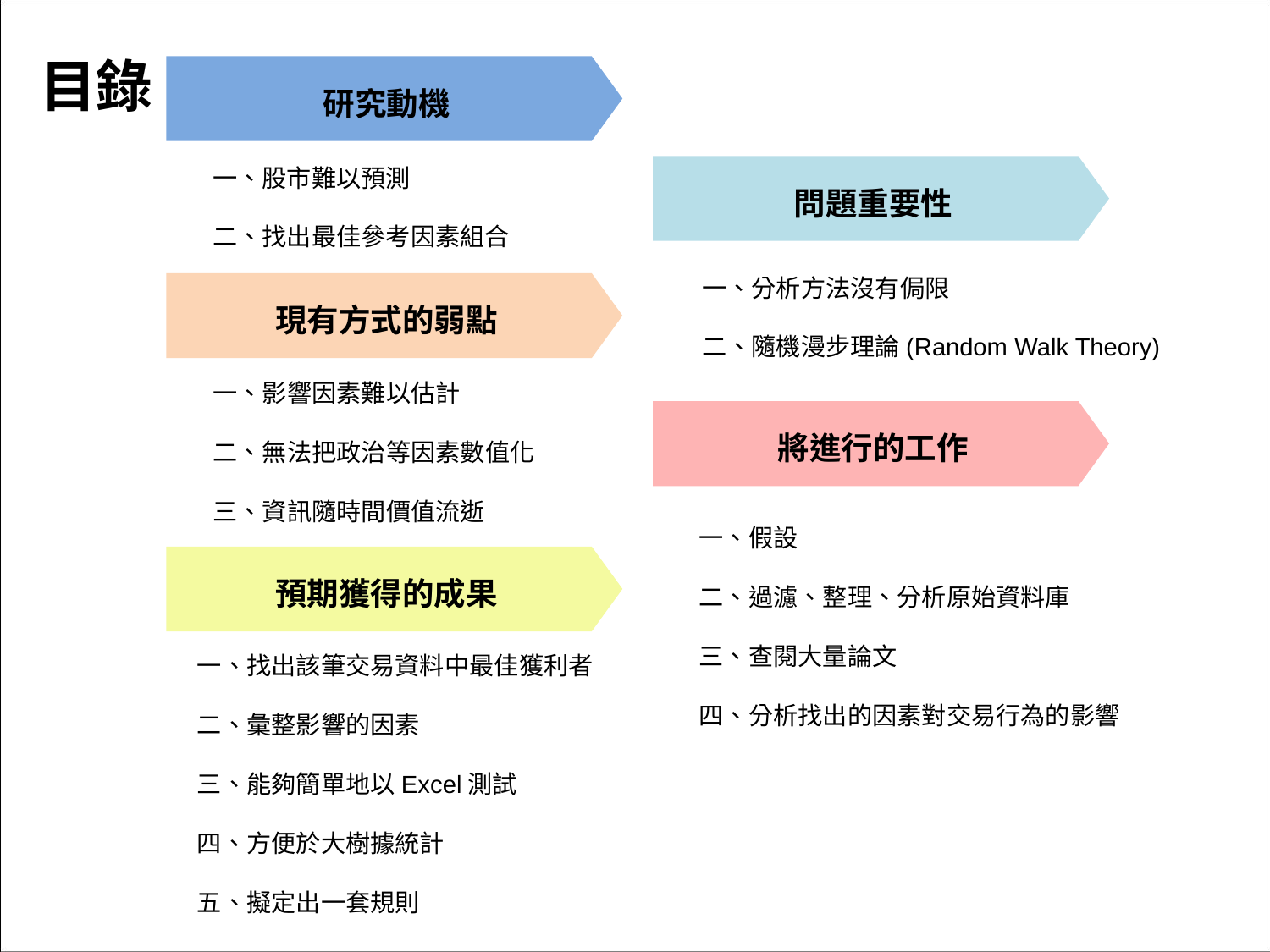

目錄
研究動機
問題重要性
現有方式的弱點
預期獲得的成果
將進行的工作
一、股市難以預測

二、找出最佳參考因素組合
一、分析方法沒有侷限

二、隨機漫步理論(Random Walk Theory)
点击添加文本
一、影響因素難以估計

二、無法把政治等因素數值化

三、資訊隨時間價值流逝
点击添加文本
一、假設

二、過濾、整理、分析原始資料庫

三、查閱大量論文

四、分析找出的因素對交易行為的影響
点击添加文本
一、找出該筆交易資料中最佳獲利者

二、彙整影響的因素

三、能夠簡單地以Excel測試

四、方便於大樹據統計

五、擬定出一套規則
点击添加文本